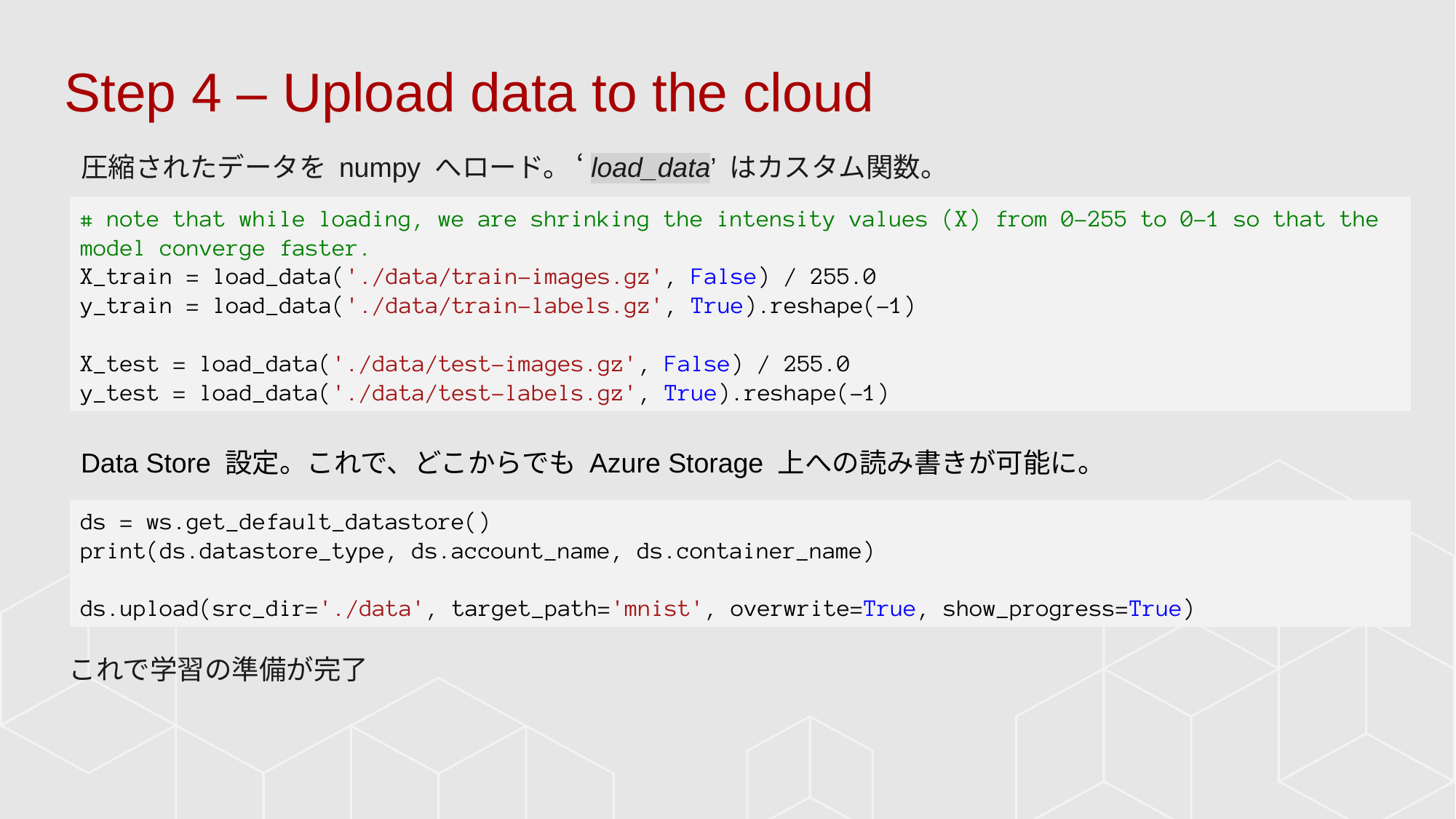

Step 4 – Upload data to the cloud
圧縮されたデータを numpy へロード。 ‘load_data’ はカスタム関数。
# note that while loading, we are shrinking the intensity values (X) from 0-255 to 0-1 so that the model converge faster.
X_train = load_data('./data/train-images.gz', False) / 255.0
y_train = load_data('./data/train-labels.gz', True).reshape(-1)

X_test = load_data('./data/test-images.gz', False) / 255.0
y_test = load_data('./data/test-labels.gz', True).reshape(-1)
Data Store 設定。これで、どこからでも Azure Storage 上への読み書きが可能に。
ds = ws.get_default_datastore()
print(ds.datastore_type, ds.account_name, ds.container_name)

ds.upload(src_dir='./data', target_path='mnist', overwrite=True, show_progress=True)
これで学習の準備が完了